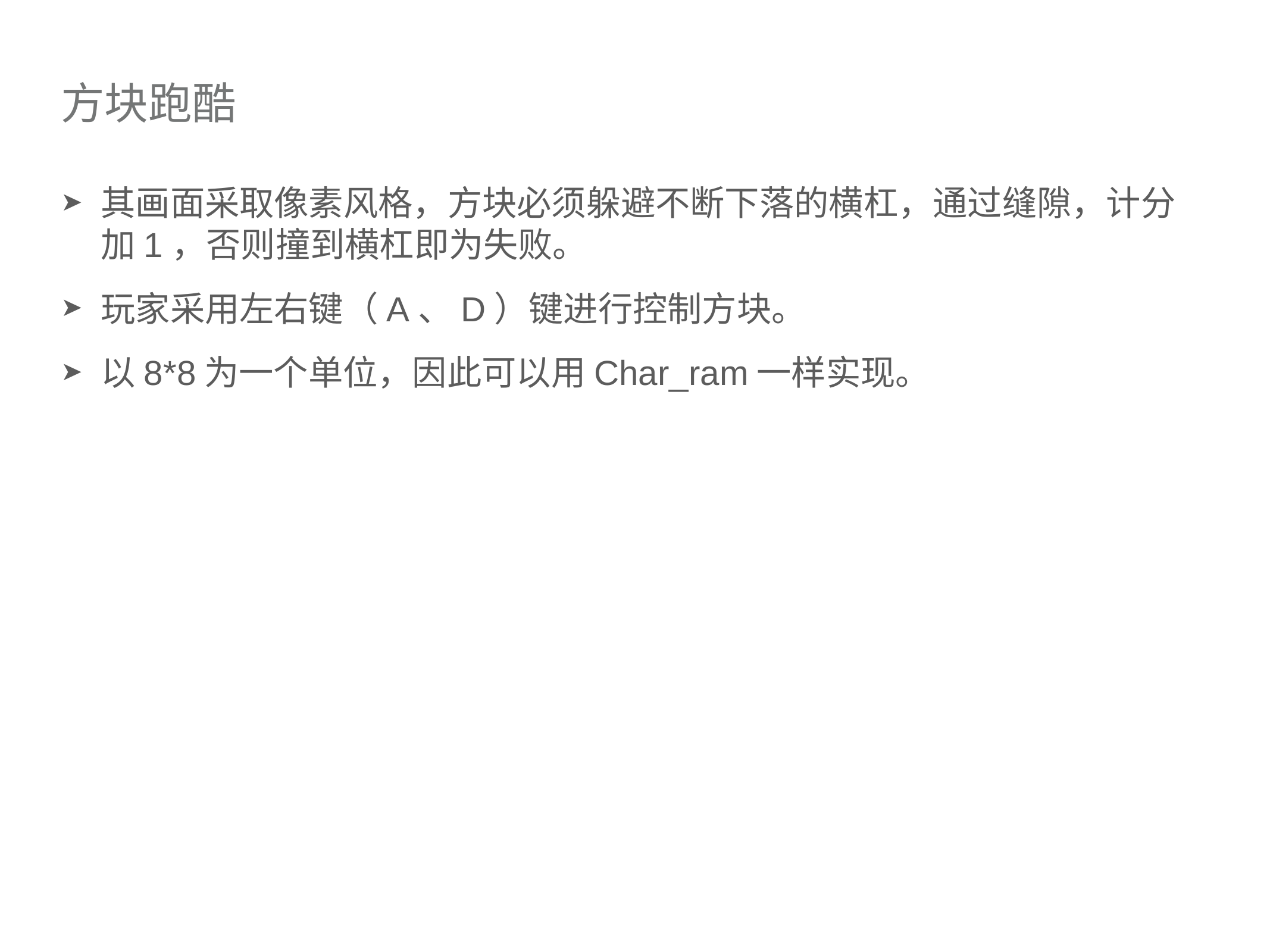

# 方块跑酷

其画面采取像素风格，方块必须躲避不断下落的横杠，通过缝隙，计分加1，否则撞到横杠即为失败。
玩家采用左右键（A、D）键进行控制方块。
以8*8为一个单位，因此可以用Char_ram一样实现。